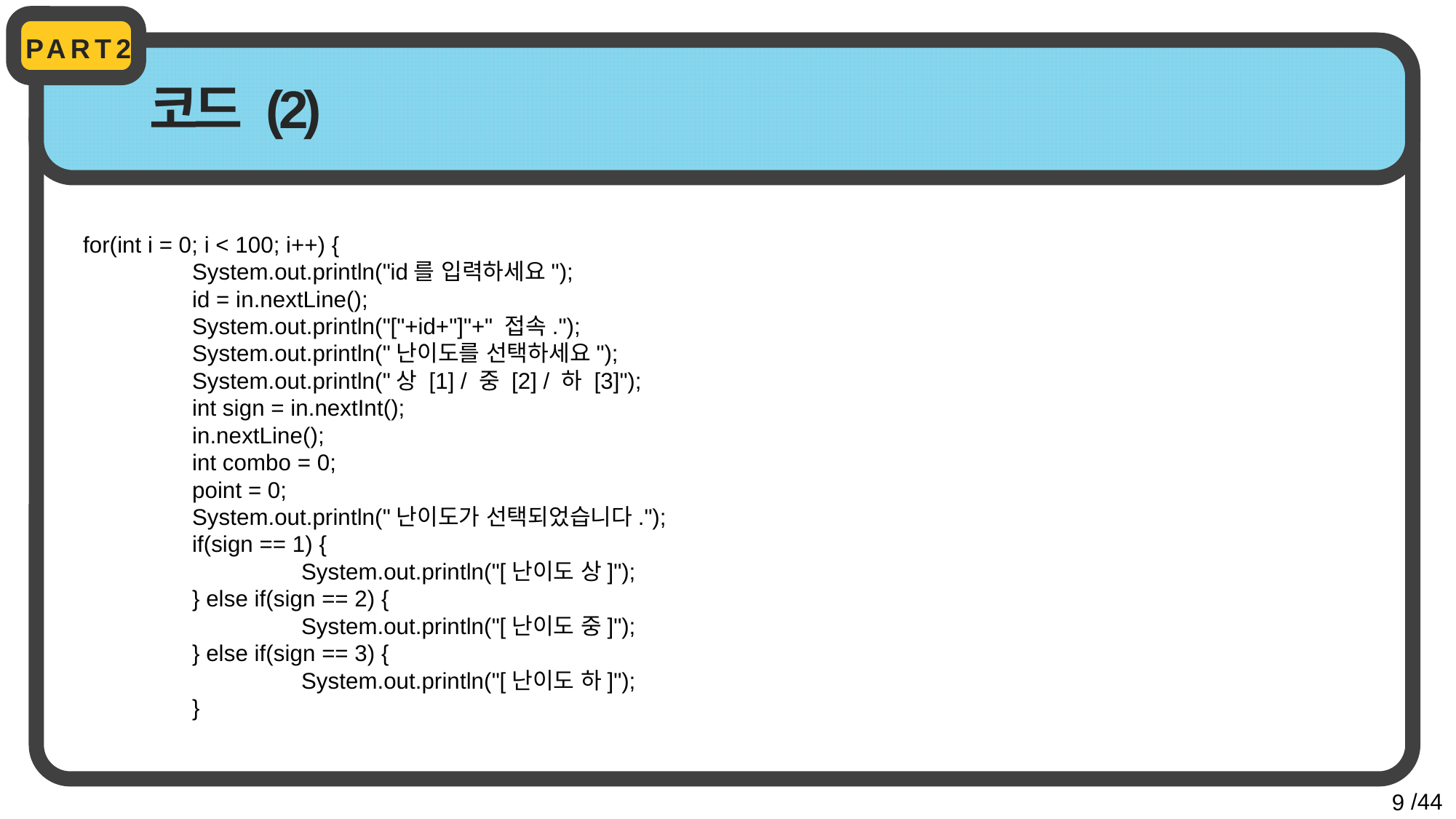

PART2

코드 (2)
for(int i = 0; i < 100; i++) {
	System.out.println("id를 입력하세요");
	id = in.nextLine();
	System.out.println("["+id+"]"+" 접속.");
	System.out.println("난이도를 선택하세요");
	System.out.println("상 [1] / 중 [2] / 하 [3]");
	int sign = in.nextInt();
	in.nextLine();
	int combo = 0;
	point = 0;
	System.out.println("난이도가 선택되었습니다.");
	if(sign == 1) {
		System.out.println("[난이도 상]");
	} else if(sign == 2) {
		System.out.println("[난이도 중]");
	} else if(sign == 3) {
		System.out.println("[난이도 하]");
	}
9